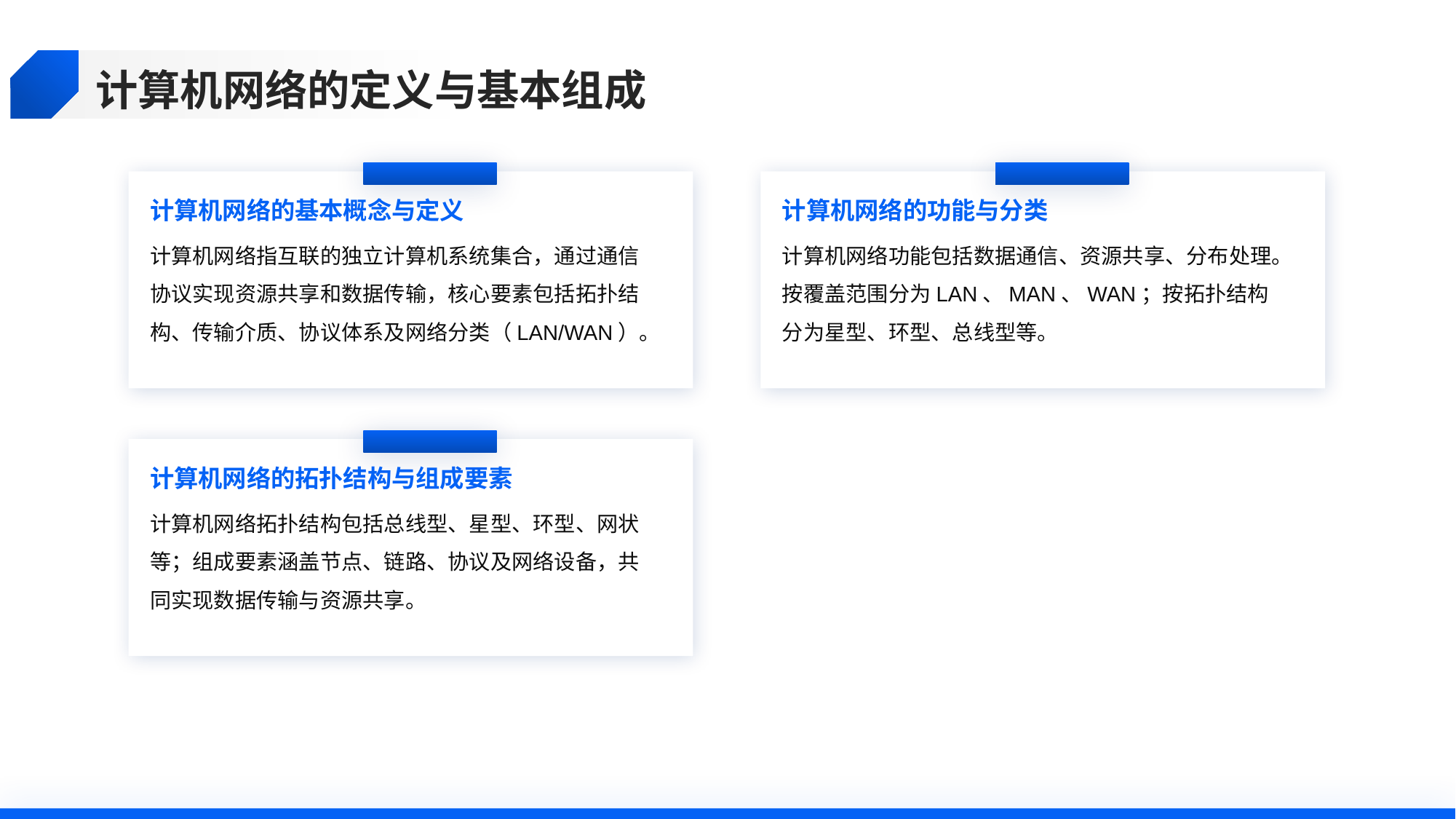

计算机网络的定义与基本组成

计算机网络的基本概念与定义
计算机网络的功能与分类
计算机网络指互联的独立计算机系统集合，通过通信协议实现资源共享和数据传输，核心要素包括拓扑结构、传输介质、协议体系及网络分类（LAN/WAN）。
计算机网络功能包括数据通信、资源共享、分布处理。按覆盖范围分为LAN、MAN、WAN；按拓扑结构分为星型、环型、总线型等。

计算机网络的拓扑结构与组成要素
计算机网络拓扑结构包括总线型、星型、环型、网状等；组成要素涵盖节点、链路、协议及网络设备，共同实现数据传输与资源共享。